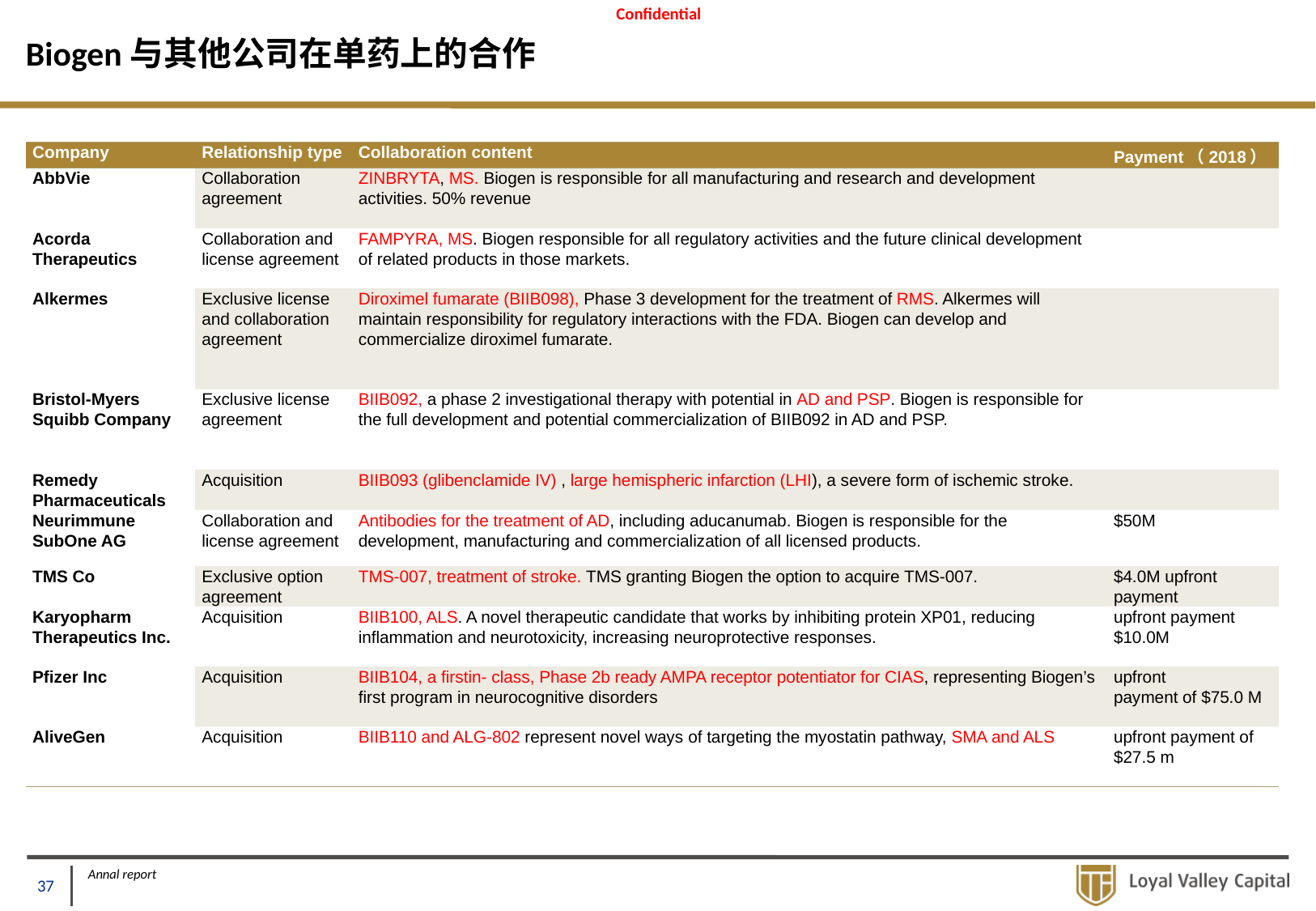

# Biogen与其他公司在单药上的合作
| Company | Relationship type | Collaboration content | Payment（2018） |
| --- | --- | --- | --- |
| AbbVie | Collaboration agreement | ZINBRYTA, MS. Biogen is responsible for all manufacturing and research and development activities. 50% revenue |  |
| Acorda Therapeutics | Collaboration and license agreement | FAMPYRA, MS. Biogen responsible for all regulatory activities and the future clinical development of related products in those markets. |  |
| Alkermes | Exclusive license and collaboration agreement | Diroximel fumarate (BIIB098), Phase 3 development for the treatment of RMS. Alkermes will maintain responsibility for regulatory interactions with the FDA. Biogen can develop and commercialize diroximel fumarate. |  |
| Bristol-Myers Squibb Company | Exclusive license agreement | BIIB092, a phase 2 investigational therapy with potential in AD and PSP. Biogen is responsible for the full development and potential commercialization of BIIB092 in AD and PSP. |  |
| Remedy Pharmaceuticals | Acquisition | BIIB093 (glibenclamide IV) , large hemispheric infarction (LHI), a severe form of ischemic stroke. |  |
| Neurimmune SubOne AG | Collaboration and license agreement | Antibodies for the treatment of AD, including aducanumab. Biogen is responsible for the development, manufacturing and commercialization of all licensed products. | $50M |
| TMS Co | Exclusive option agreement | TMS-007, treatment of stroke. TMS granting Biogen the option to acquire TMS-007. | $4.0M upfront payment |
| Karyopharm Therapeutics Inc. | Acquisition | BIIB100, ALS. A novel therapeutic candidate that works by inhibiting protein XP01, reducing inflammation and neurotoxicity, increasing neuroprotective responses. | upfront payment $10.0M |
| Pfizer Inc | Acquisition | BIIB104, a firstin- class, Phase 2b ready AMPA receptor potentiator for CIAS, representing Biogen’s first program in neurocognitive disorders | upfront payment of $75.0 M |
| AliveGen | Acquisition | BIIB110 and ALG-802 represent novel ways of targeting the myostatin pathway, SMA and ALS | upfront payment of $27.5 m |
Annal report